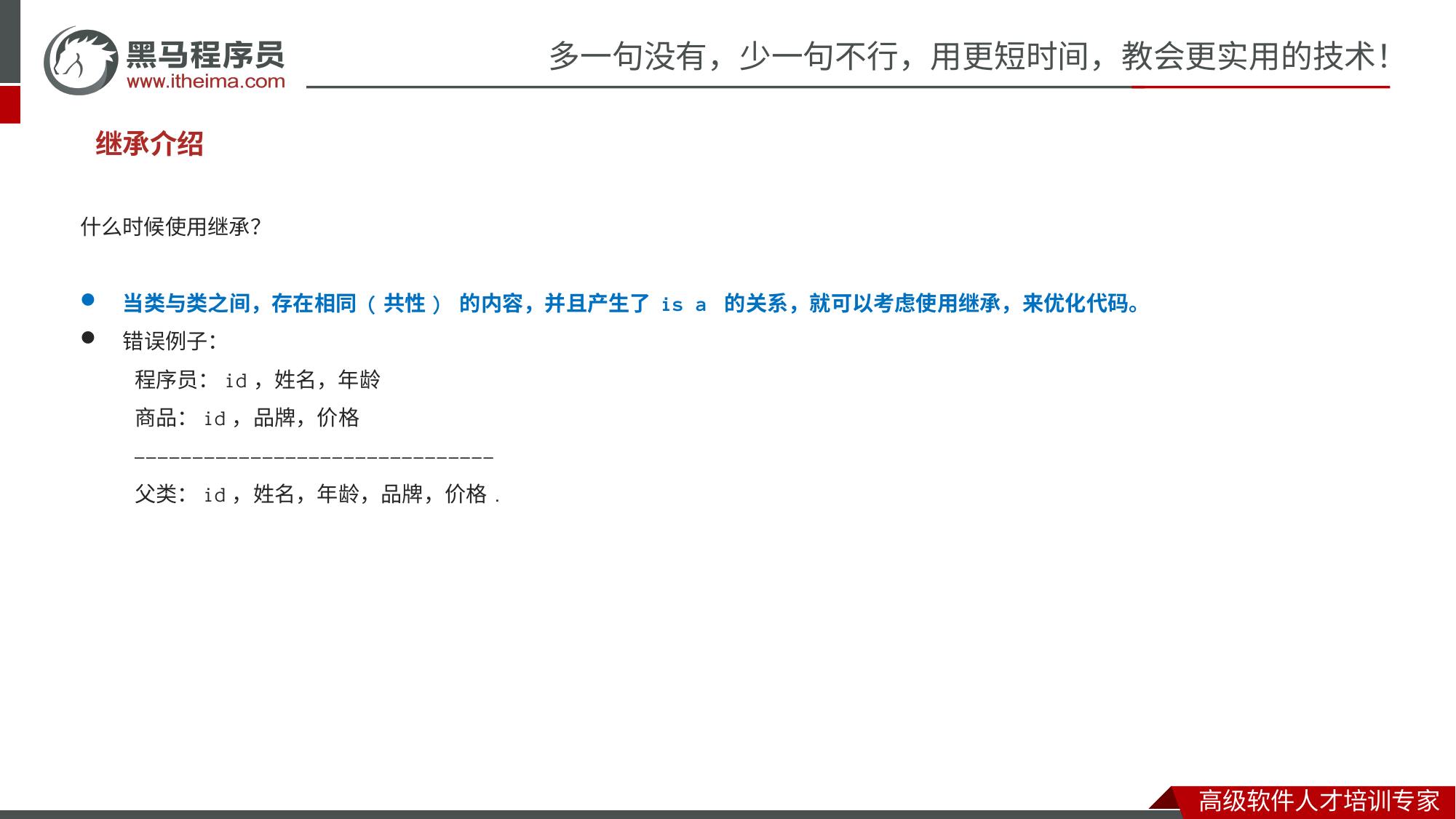

继承介绍
什么时候使用继承？

当类与类之间，存在相同 (共性) 的内容，并且产生了 is a 的关系，就可以考虑使用继承，来优化代码。
错误例子：
程序员：id，姓名，年龄
商品：id，品牌，价格
-------------------------------
父类：id，姓名，年龄，品牌，价格.